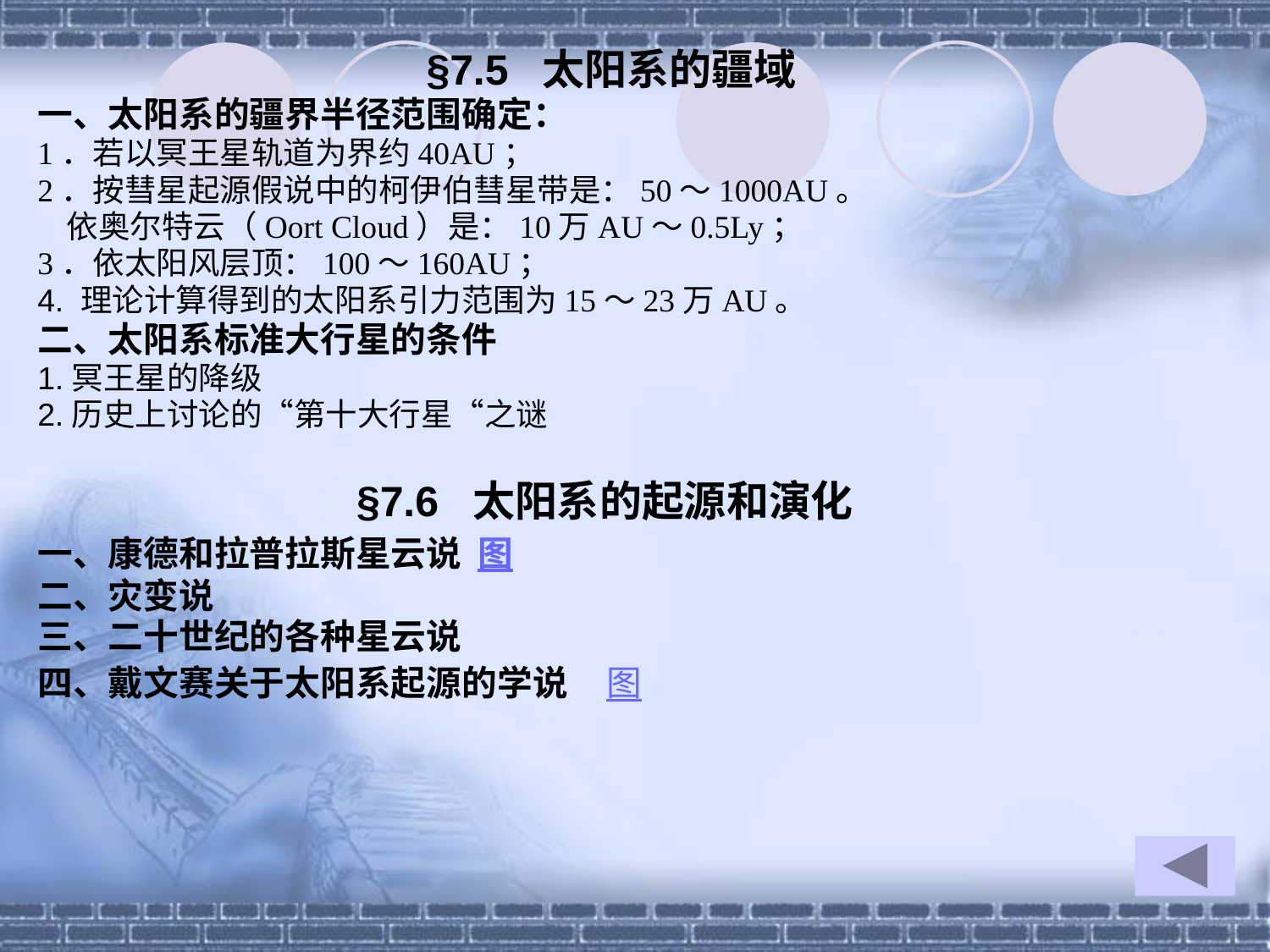

§7.5  太阳系的疆域
一、太阳系的疆界半径范围确定：
1．若以冥王星轨道为界约40AU；
2．按彗星起源假说中的柯伊伯彗星带是：50～1000AU。
   依奥尔特云（Oort Cloud）是：10万AU～0.5Ly；
3．依太阳风层顶：100～160AU；
4. 理论计算得到的太阳系引力范围为15～23万AU。
二、太阳系标准大行星的条件
1.冥王星的降级
2.历史上讨论的“第十大行星“之谜

§7.6  太阳系的起源和演化
一、康德和拉普拉斯星云说  图
二、灾变说
三、二十世纪的各种星云说
四、戴文赛关于太阳系起源的学说     图